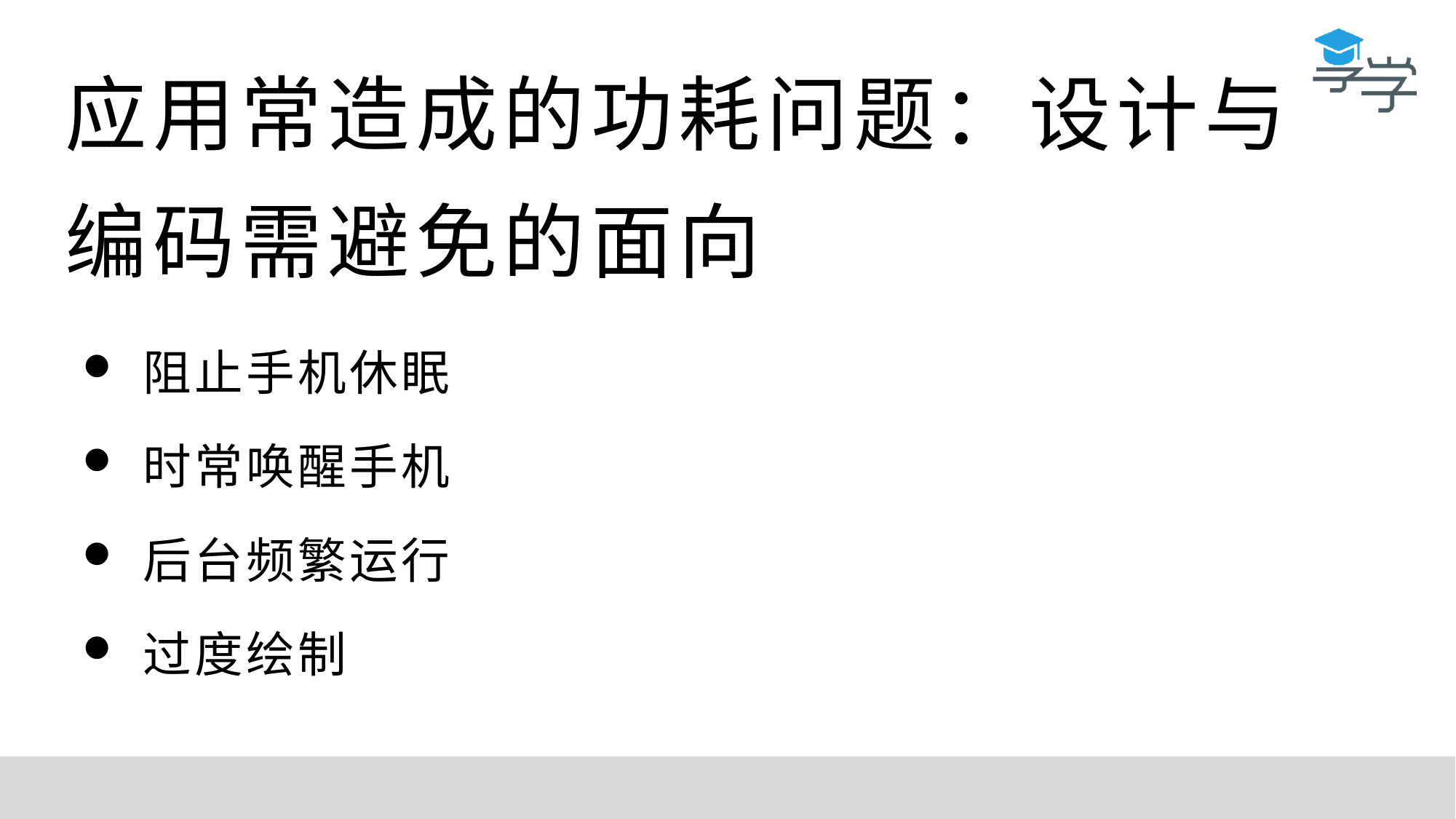

应用常造成的功耗问题：设计与编码需避免的面向
阻止手机休眠
时常唤醒手机
后台频繁运行
过度绘制
29